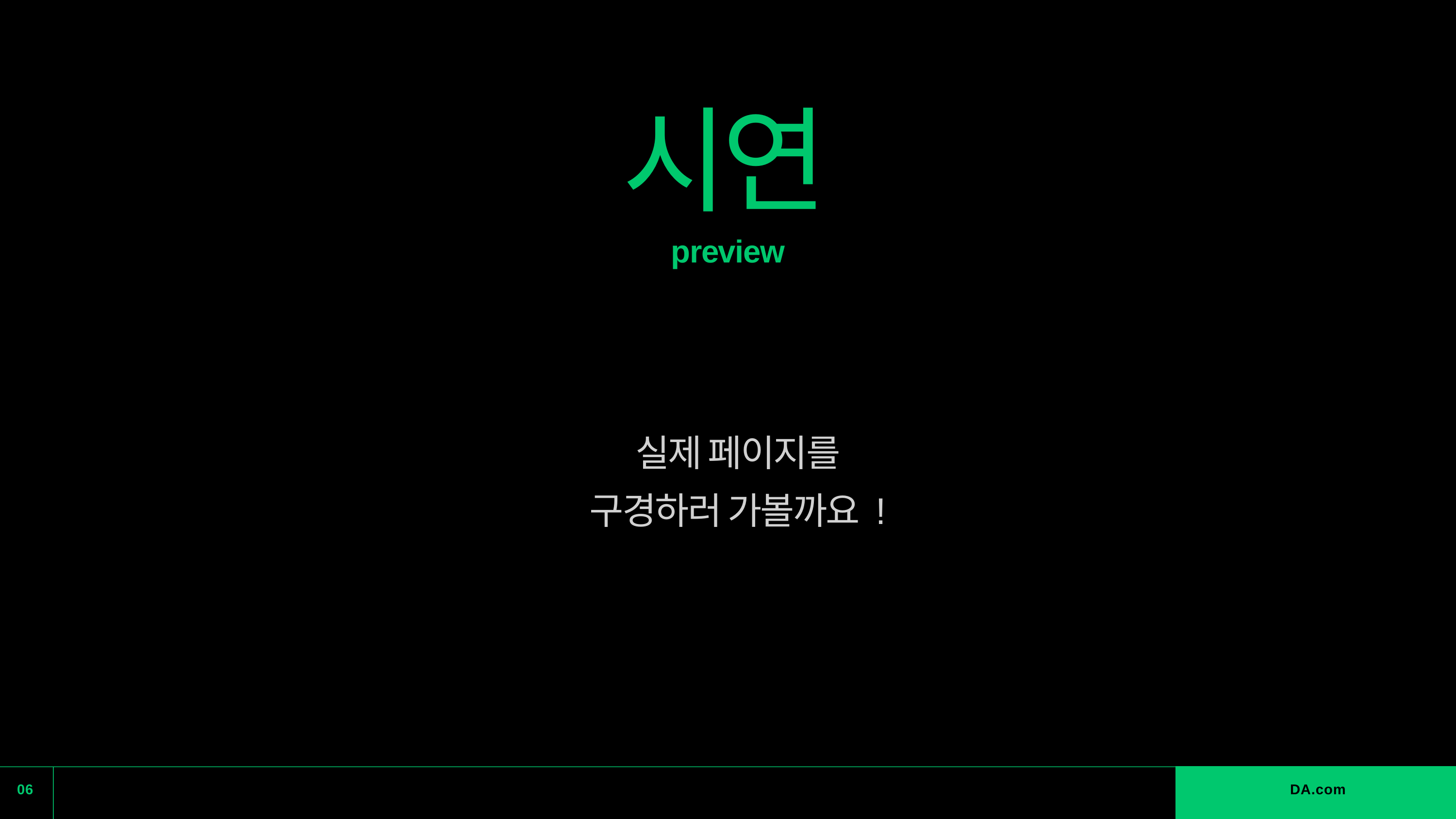

시연
preview

실제 페이지를
구경하러 가볼까요 !

06
DA.com